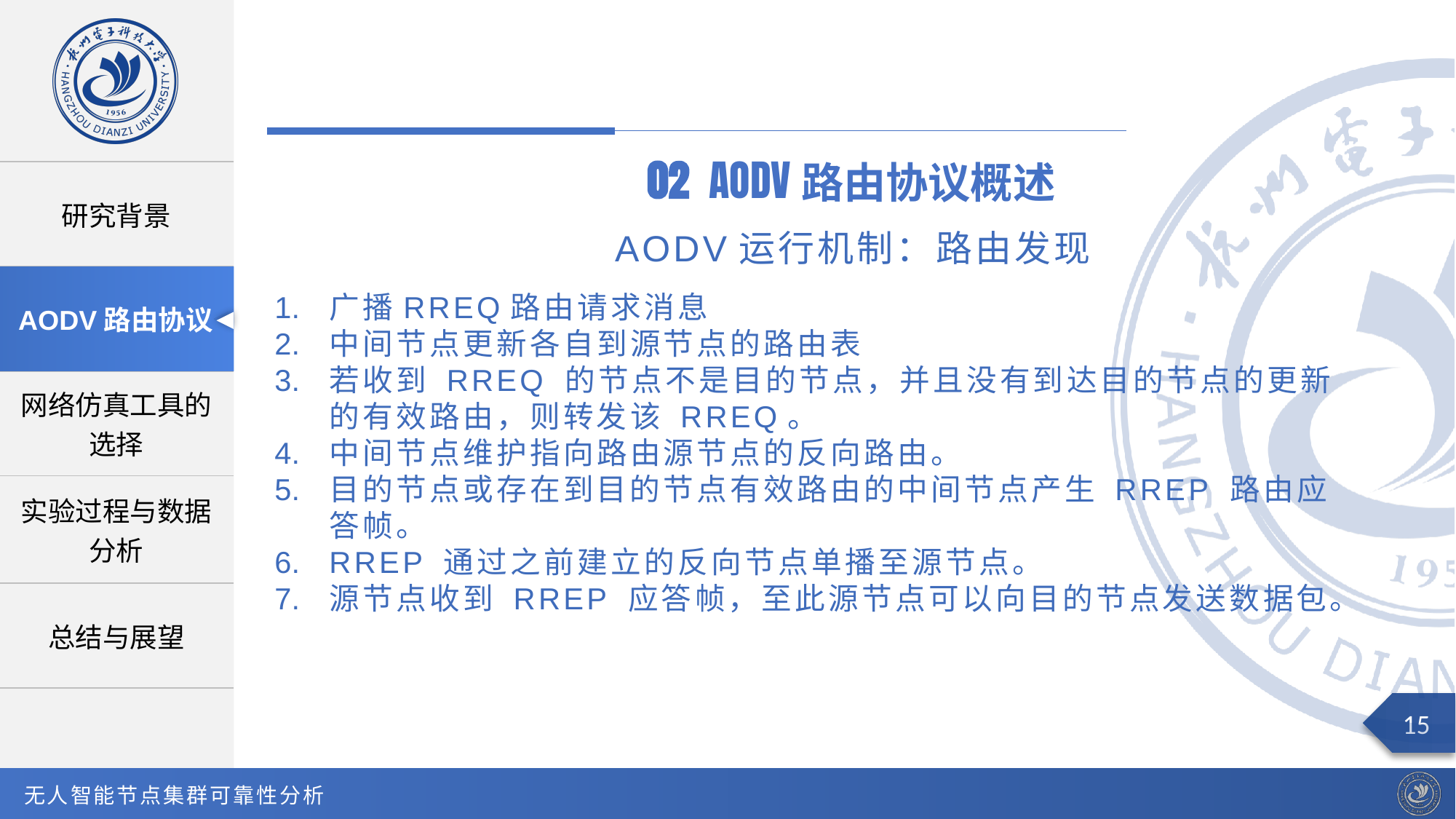

02  AODV路由协议概述
AODV运行机制：路由发现
广播RREQ路由请求消息
中间节点更新各自到源节点的路由表
若收到 RREQ 的节点不是目的节点，并且没有到达目的节点的更新的有效路由，则转发该 RREQ。
中间节点维护指向路由源节点的反向路由。
目的节点或存在到目的节点有效路由的中间节点产生 RREP 路由应答帧。
RREP 通过之前建立的反向节点单播至源节点。
源节点收到 RREP 应答帧，至此源节点可以向目的节点发送数据包。